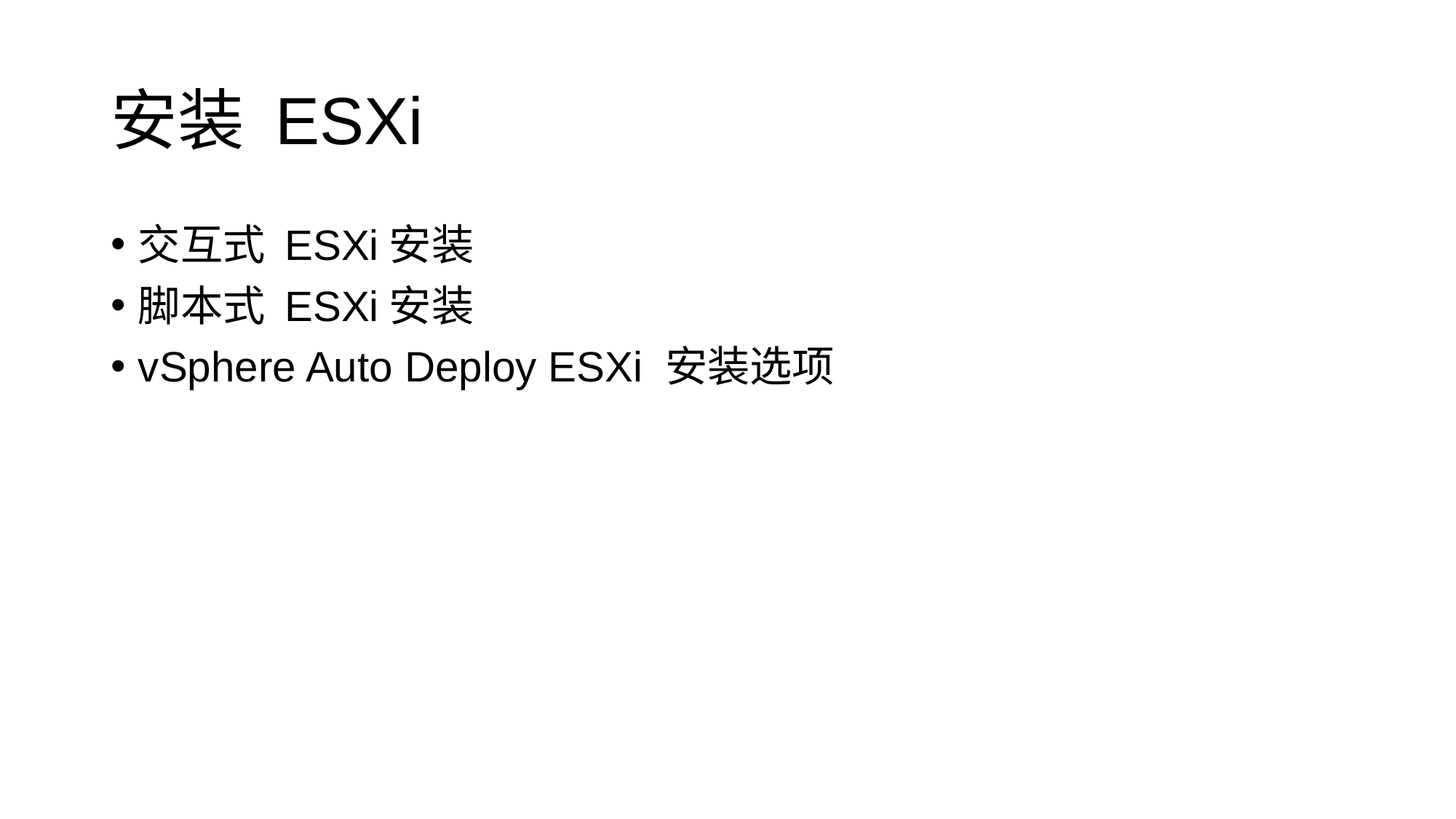

# 安装 ESXi
交互式 ESXi安装
脚本式 ESXi安装
vSphere Auto Deploy ESXi 安装选项